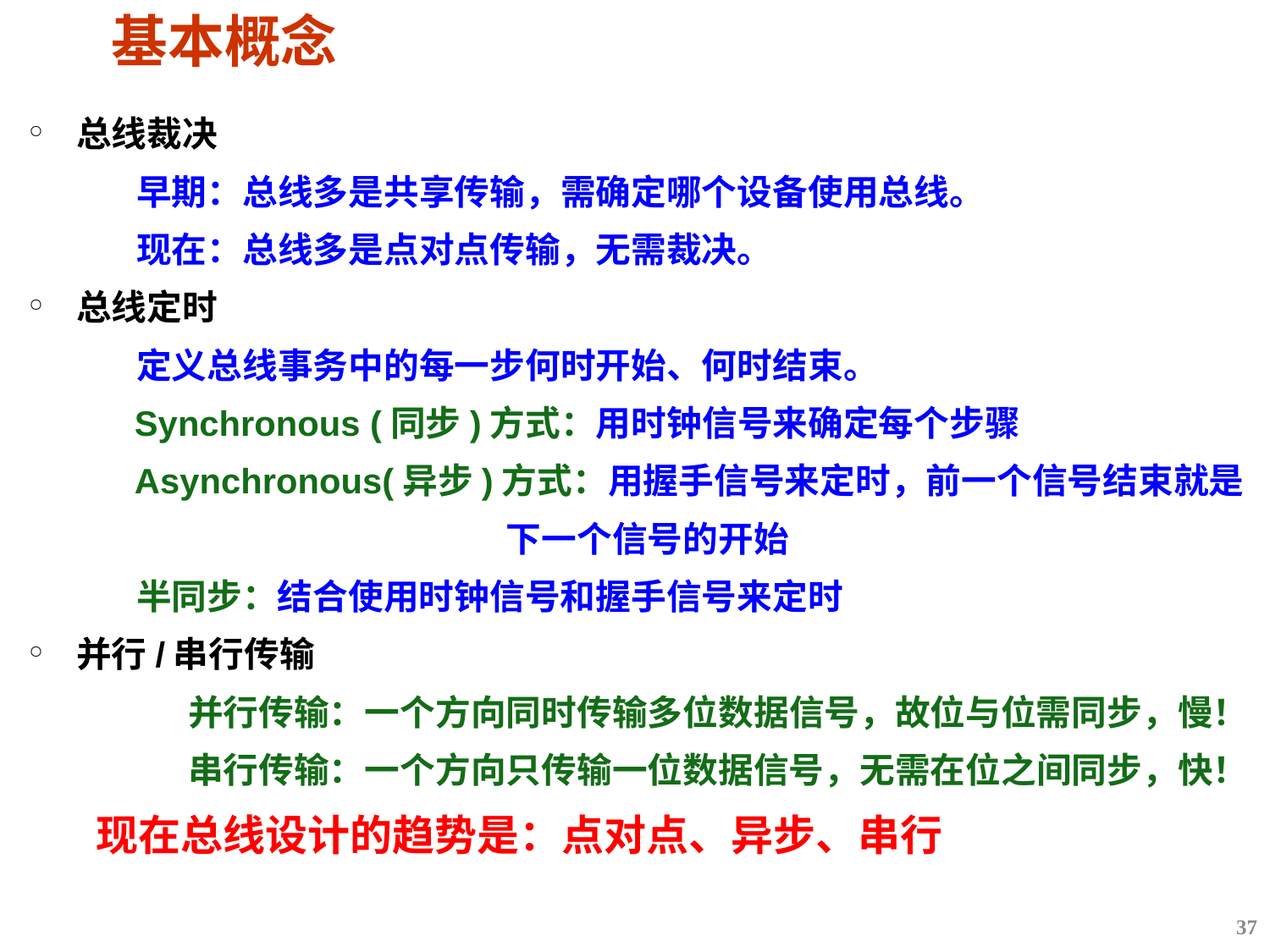

# 基本概念
总线裁决
    早期：总线多是共享传输，需确定哪个设备使用总线。
    现在：总线多是点对点传输，无需裁决。
总线定时
    定义总线事务中的每一步何时开始、何时结束。
    Synchronous (同步)方式：用时钟信号来确定每个步骤
    Asynchronous(异步)方式：用握手信号来定时，前一个信号结束就是
                                                  下一个信号的开始
    半同步：结合使用时钟信号和握手信号来定时
并行/串行传输
 并行传输：一个方向同时传输多位数据信号，故位与位需同步，慢！
 串行传输：一个方向只传输一位数据信号，无需在位之间同步，快！
现在总线设计的趋势是：点对点、异步、串行

37